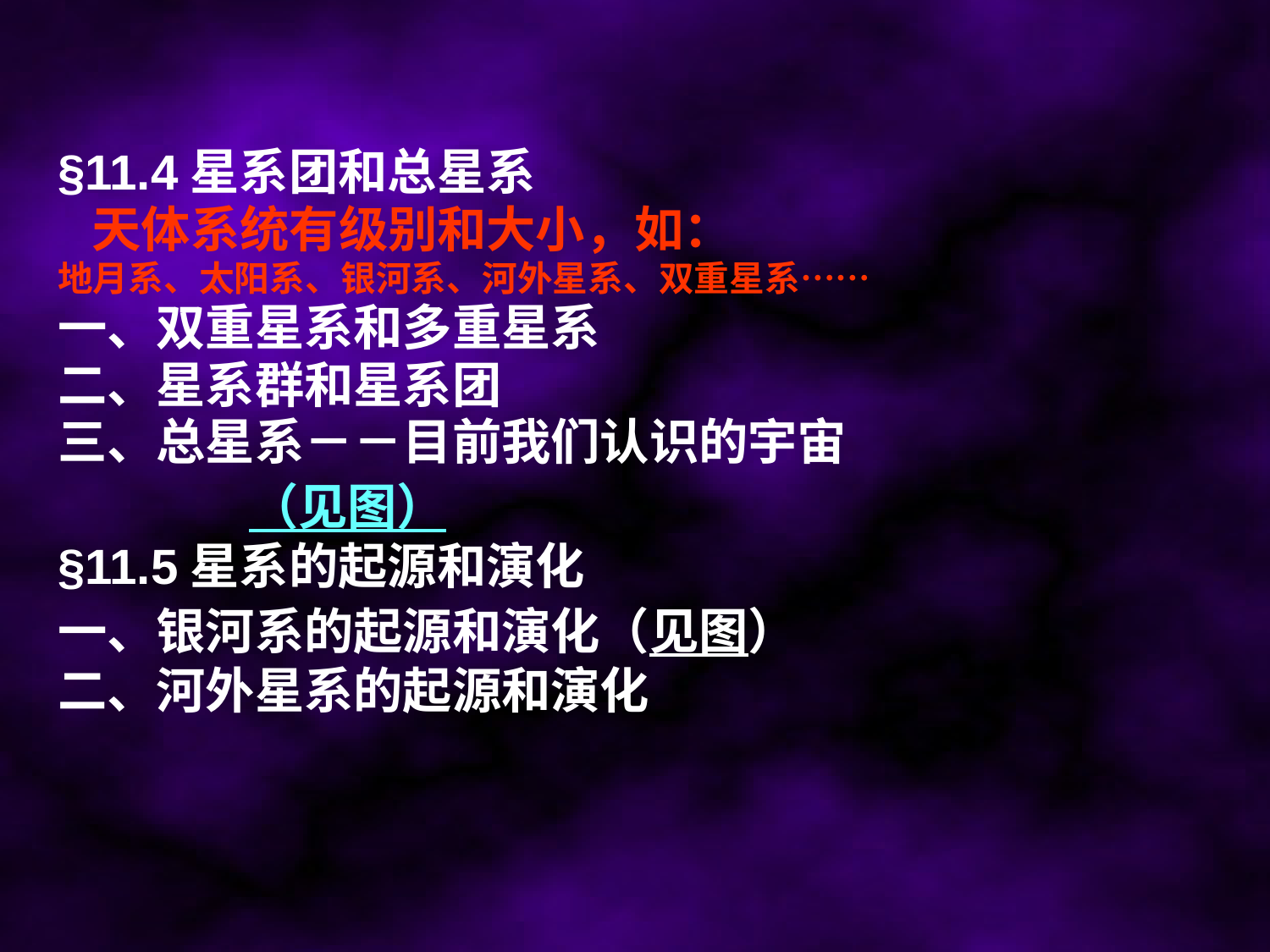

§11.4星系团和总星系
  天体系统有级别和大小，如：
地月系、太阳系、银河系、河外星系、双重星系……
一、双重星系和多重星系
二、星系群和星系团
三、总星系－－目前我们认识的宇宙
                （见图）
§11.5星系的起源和演化
一、银河系的起源和演化（见图）
二、河外星系的起源和演化